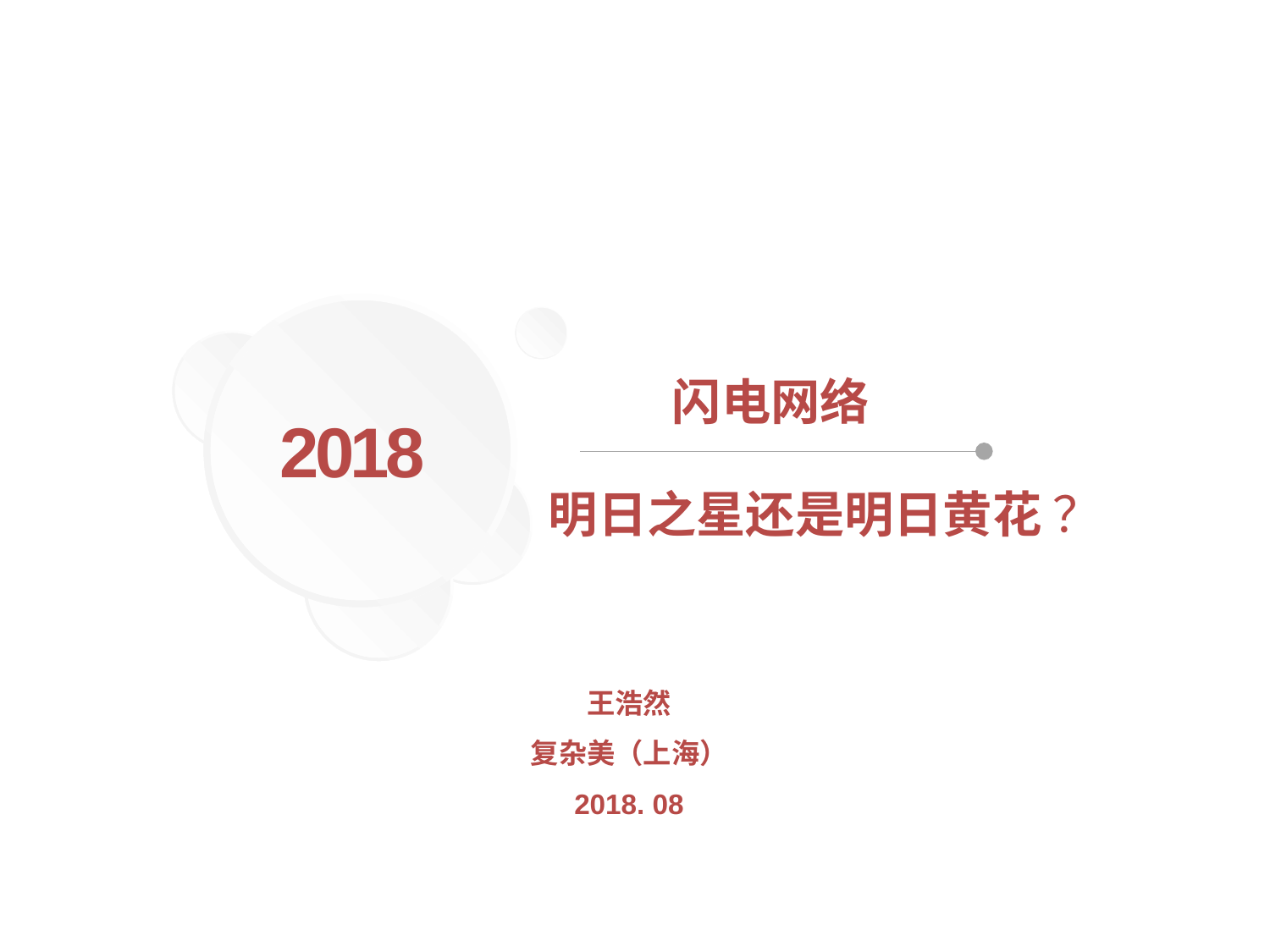

闪电网络
2018

明日之星还是明日黄花 ？

王浩然
复杂美（上海）
2018. 08